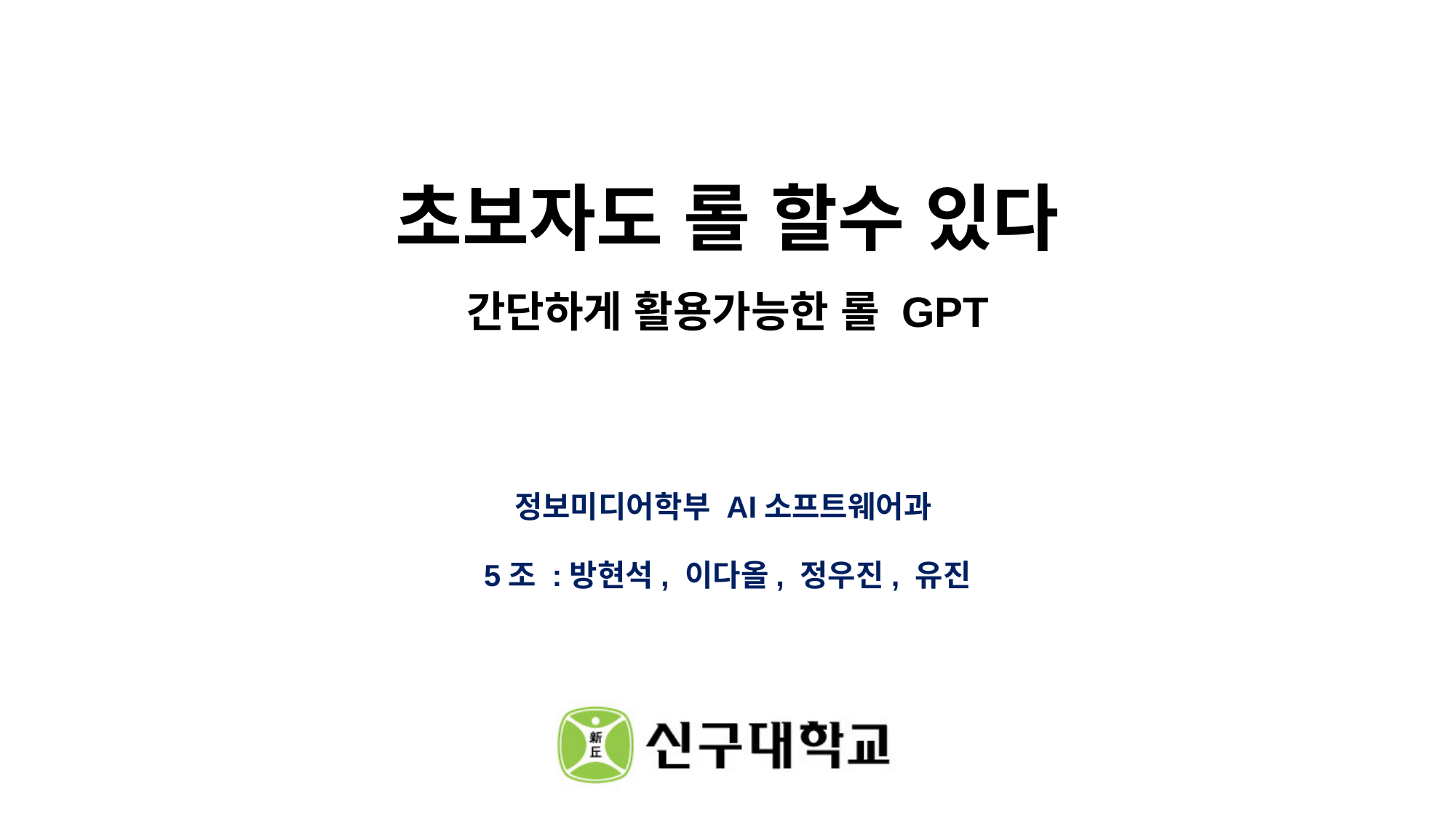

# 초보자도 롤 할수 있다 간단하게 활용가능한 롤 GPT
정보미디어학부 AI소프트웨어과
5조 :방현석, 이다올, 정우진, 유진